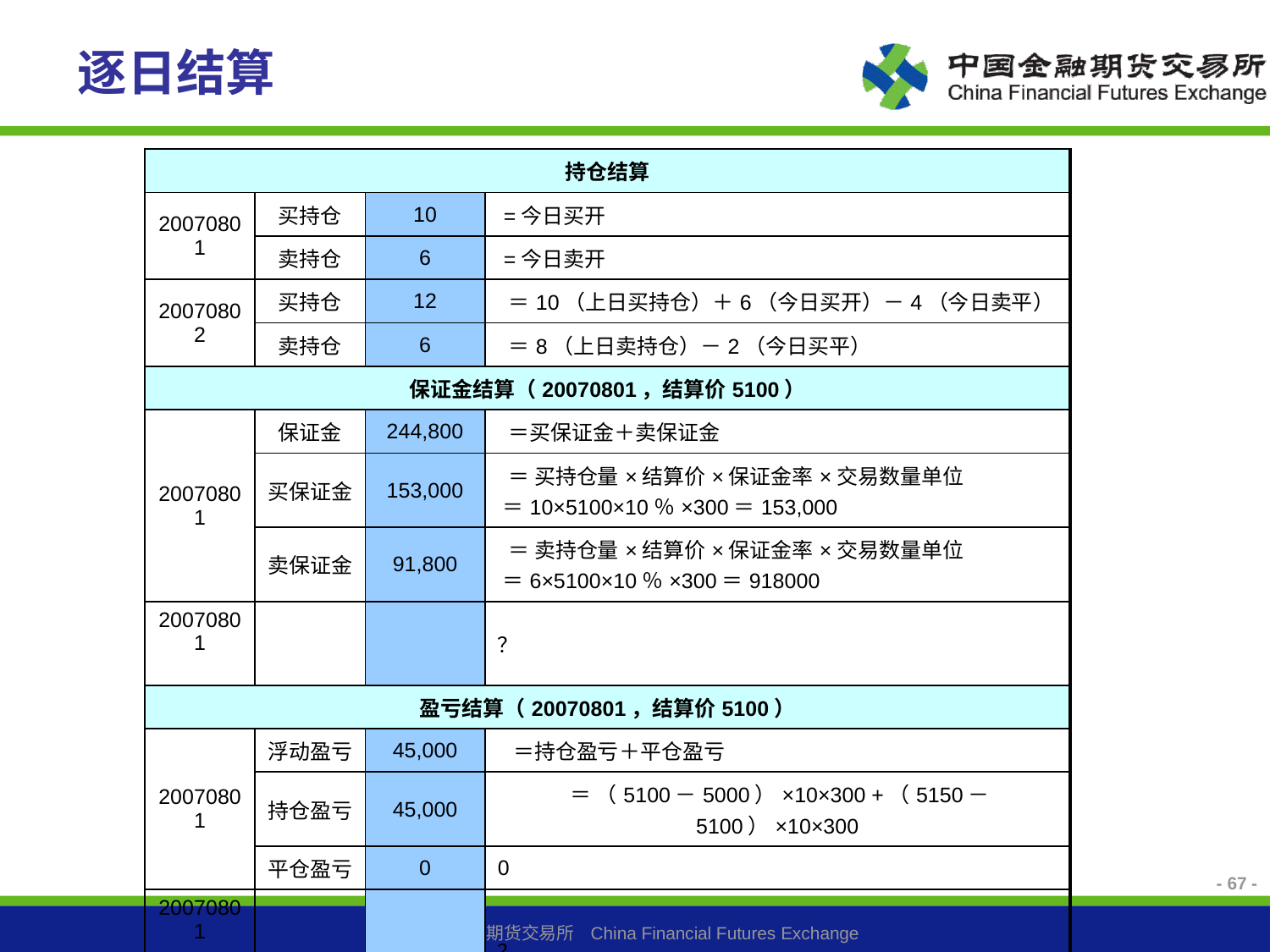

逐日结算
| 持仓结算 |  |  |  |
| --- | --- | --- | --- |
| 20070801 | 买持仓 | 10 | =今日买开 |
|  | 卖持仓 | 6 | =今日卖开 |
| 20070802 | 买持仓 | 12 | ＝10（上日买持仓）＋6（今日买开）－4（今日卖平） |
|  | 卖持仓 | 6 | ＝8（上日卖持仓）－2（今日买平） |
| 保证金结算（20070801，结算价5100） |  |  |  |
| 20070801 | 保证金 | 244,800 | ＝买保证金＋卖保证金 |
|  | 买保证金 | 153,000 | ＝ 买持仓量×结算价×保证金率×交易数量单位 ＝10×5100×10％×300＝153,000 |
|  | 卖保证金 | 91,800 | ＝ 卖持仓量×结算价×保证金率×交易数量单位 ＝6×5100×10％×300＝918000 |
| 20070801 |  |  | ？ |
| 盈亏结算（20070801，结算价5100） |  |  |  |
| 20070801 | 浮动盈亏 | 45,000 | ＝持仓盈亏＋平仓盈亏 |
|  | 持仓盈亏 | 45,000 | ＝ （5100－5000）×10×300 +（5150－5100）×10×300 |
|  | 平仓盈亏 | 0 | 0 |
| 20070801 |  |  | ？ |
- 67 -